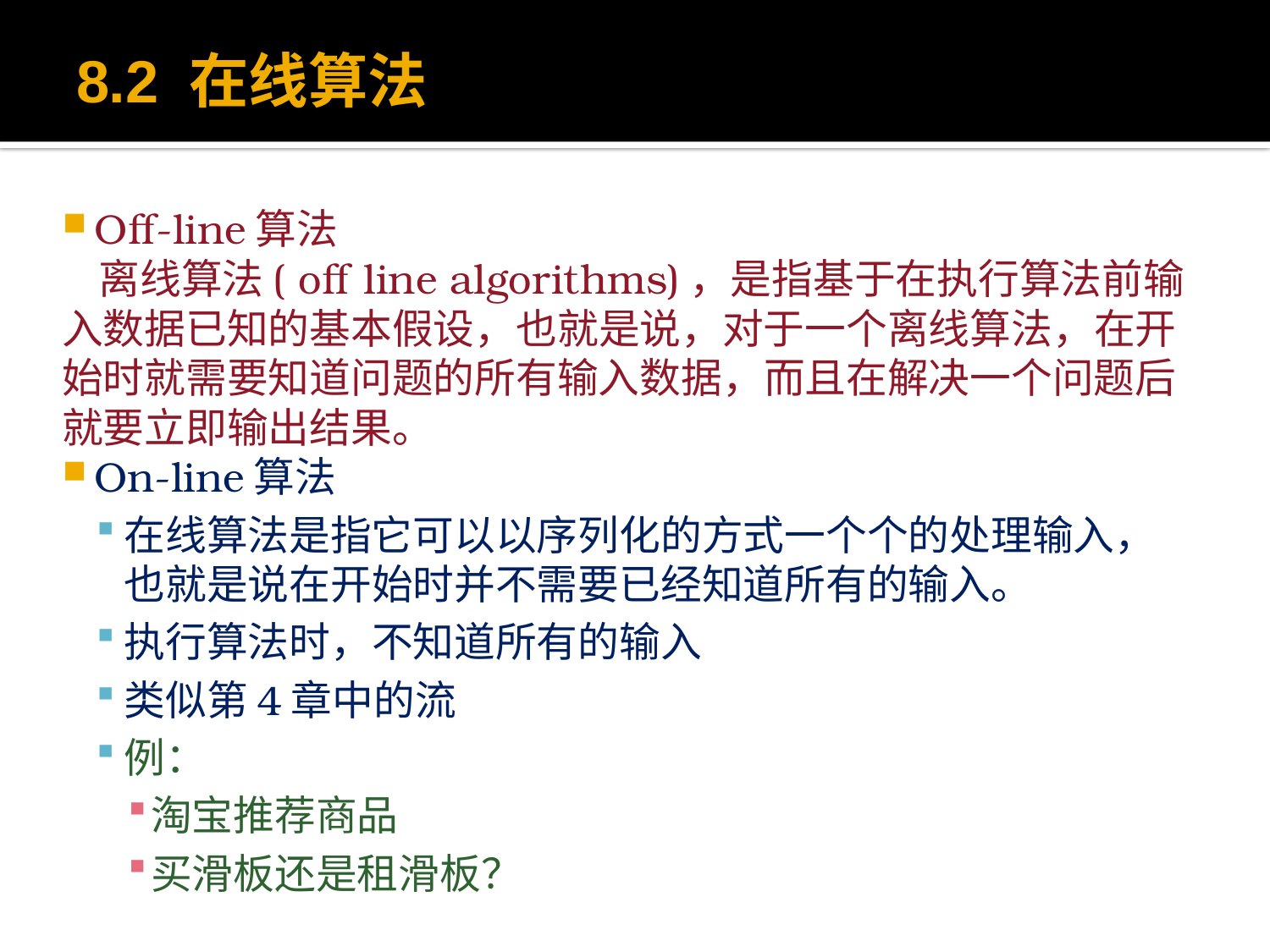

# 8.2 在线算法
Off-line算法
   离线算法( off line algorithms)，是指基于在执行算法前输入数据已知的基本假设，也就是说，对于一个离线算法，在开始时就需要知道问题的所有输入数据，而且在解决一个问题后就要立即输出结果。
On-line算法
在线算法是指它可以以序列化的方式一个个的处理输入，也就是说在开始时并不需要已经知道所有的输入。
执行算法时，不知道所有的输入
类似第4章中的流
例：
淘宝推荐商品
买滑板还是租滑板？